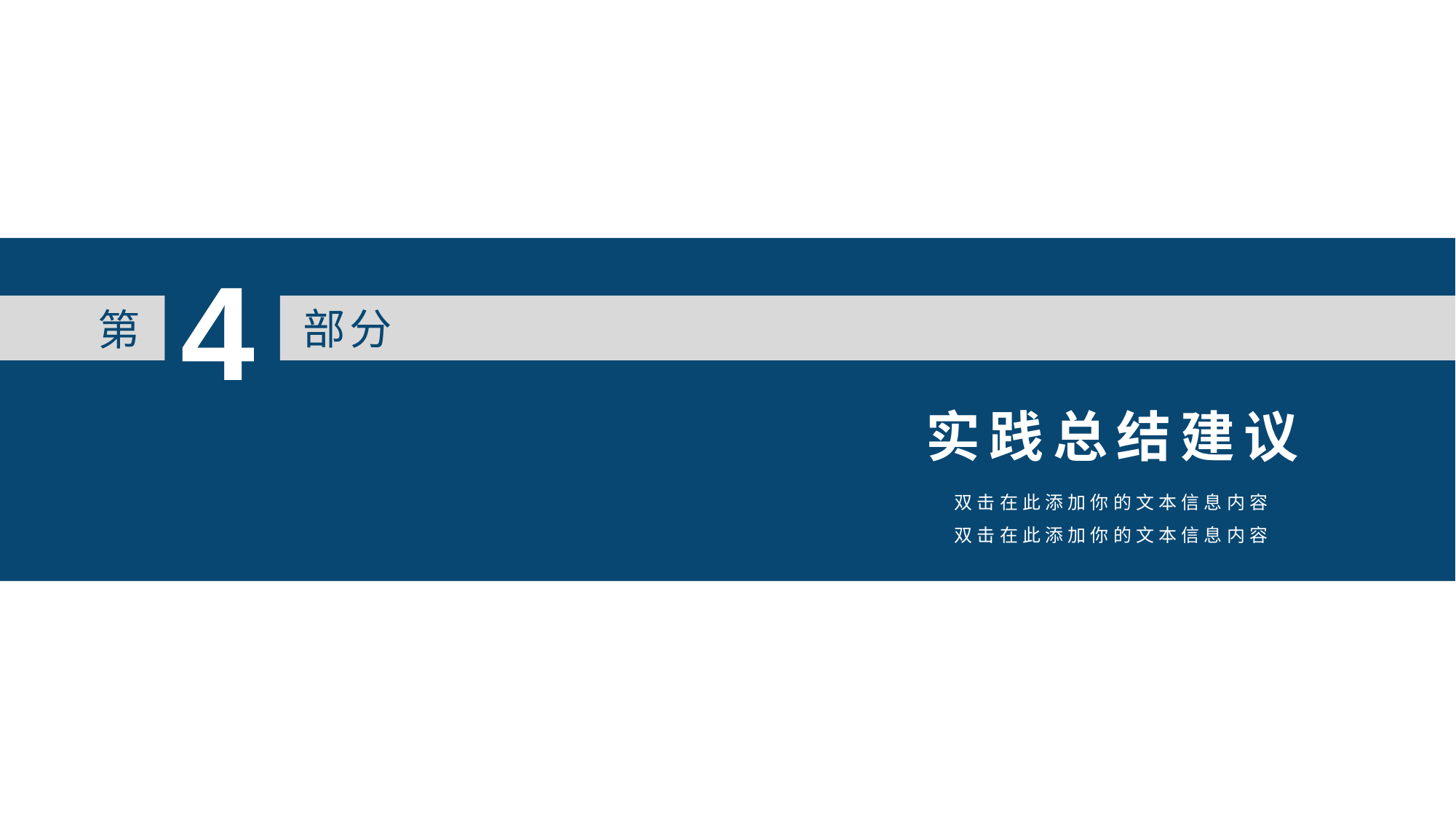

4

部分
第
实践总结建议
双击在此添加你的文本信息内容双击在此添加你的文本信息内容